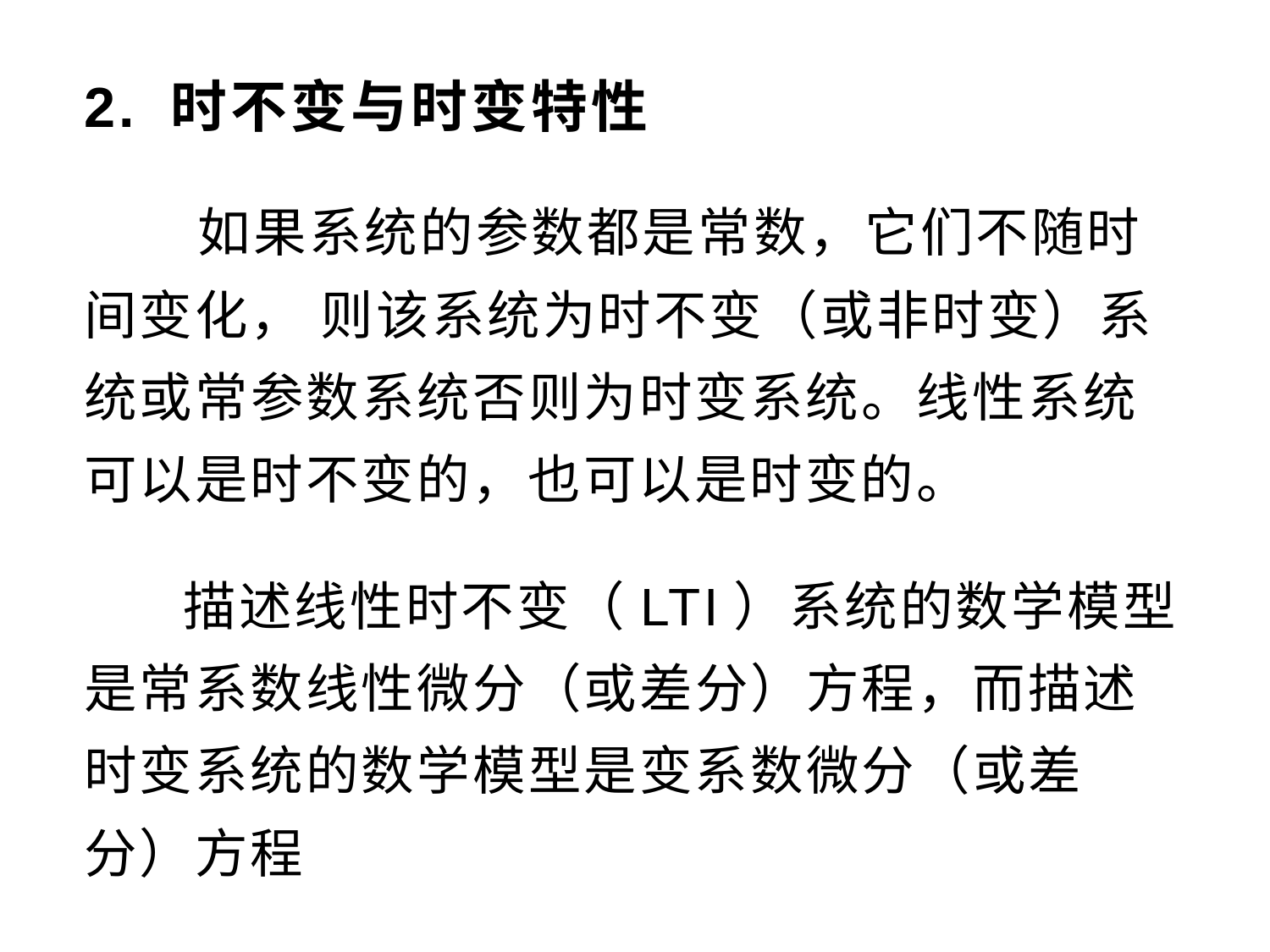

# 2. 时不变与时变特性
       如果系统的参数都是常数，它们不随时间变化， 则该系统为时不变（或非时变）系统或常参数系统否则为时变系统。线性系统可以是时不变的，也可以是时变的。
      描述线性时不变（LTI）系统的数学模型是常系数线性微分（或差分）方程，而描述时变系统的数学模型是变系数微分（或差分）方程